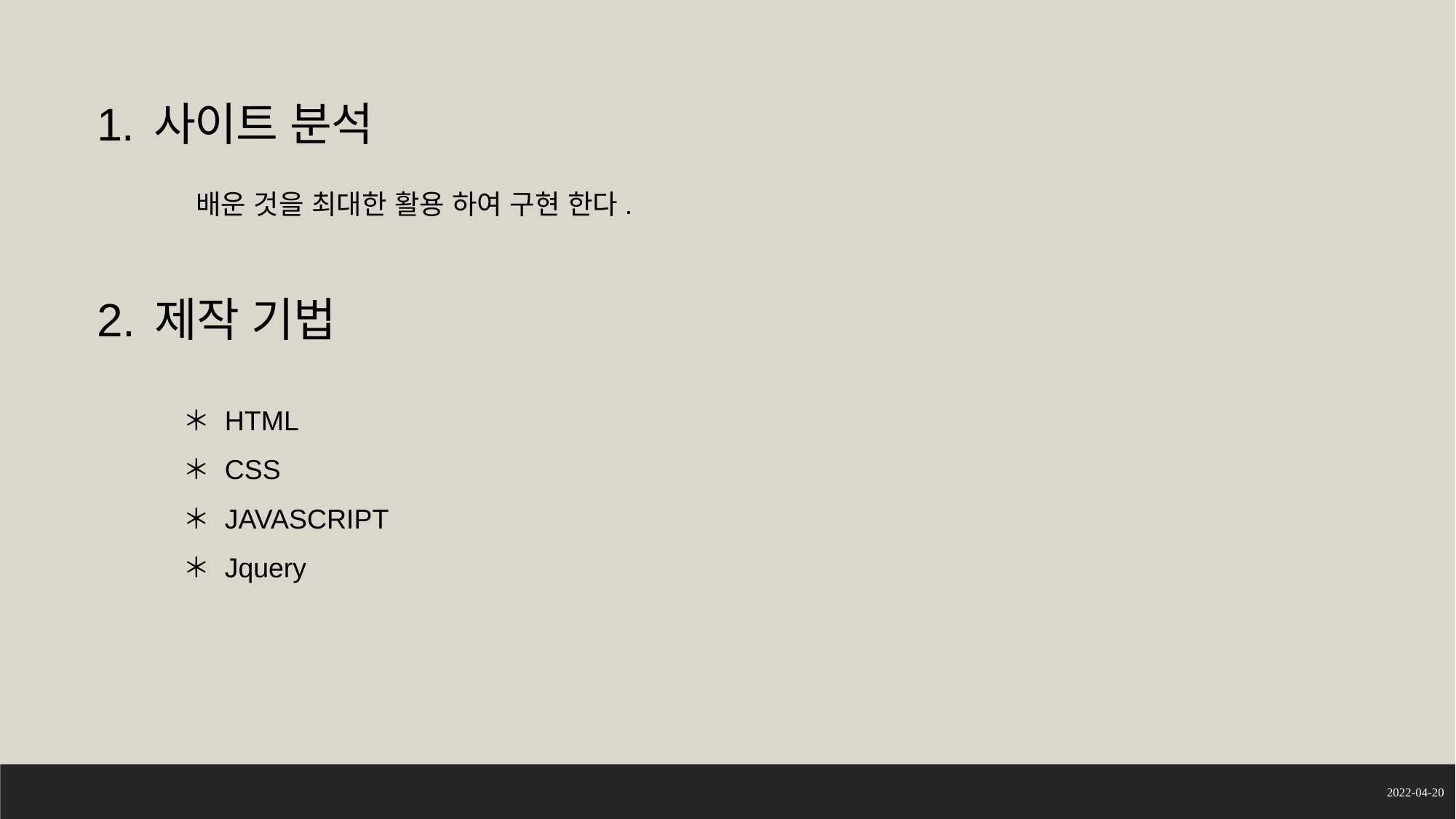

1. 사이트 분석
배운 것을 최대한 활용 하여 구현 한다.
2. 제작 기법
＊ HTML
＊ CSS
＊ JAVASCRIPT
＊ Jquery
2022-04-20